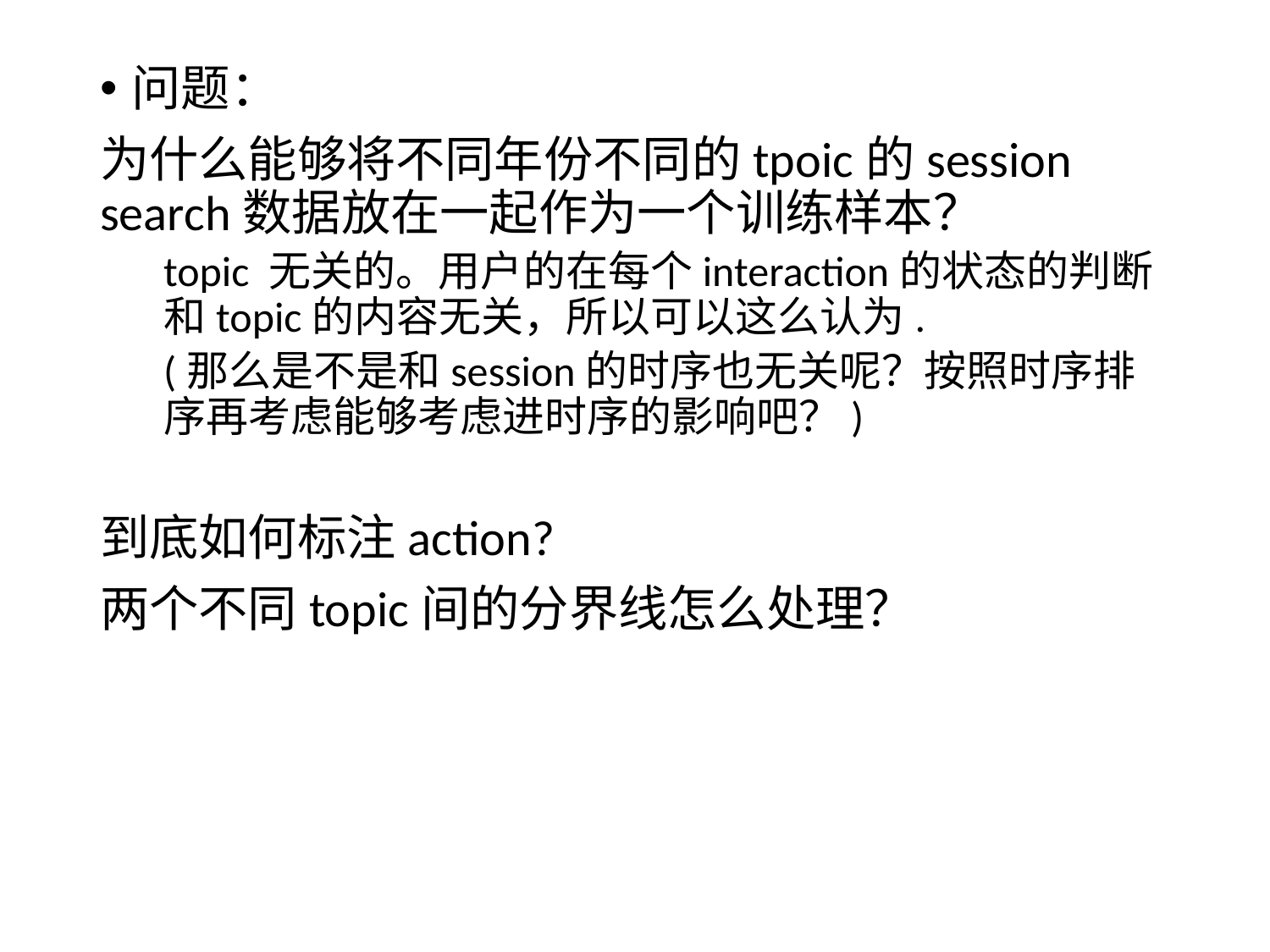

问题：
为什么能够将不同年份不同的tpoic的session search数据放在一起作为一个训练样本？
topic 无关的。用户的在每个interaction的状态的判断和topic的内容无关，所以可以这么认为.
(那么是不是和session的时序也无关呢？按照时序排序再考虑能够考虑进时序的影响吧？)

到底如何标注action?
两个不同topic间的分界线怎么处理？